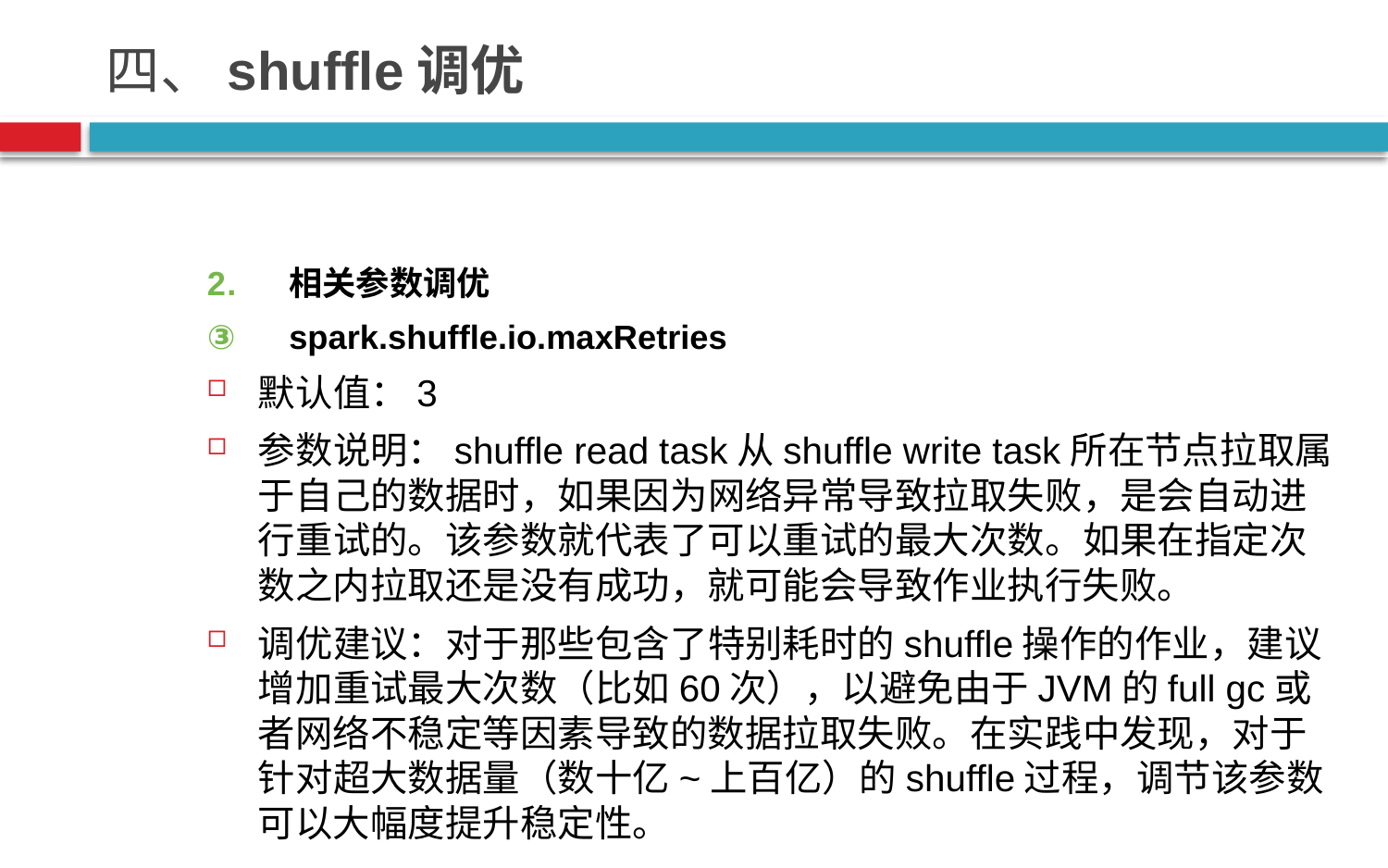

# 四、shuffle调优
相关参数调优
spark.shuffle.io.maxRetries
默认值：3
参数说明：shuffle read task从shuffle write task所在节点拉取属于自己的数据时，如果因为网络异常导致拉取失败，是会自动进行重试的。该参数就代表了可以重试的最大次数。如果在指定次数之内拉取还是没有成功，就可能会导致作业执行失败。
调优建议：对于那些包含了特别耗时的shuffle操作的作业，建议增加重试最大次数（比如60次），以避免由于JVM的full gc或者网络不稳定等因素导致的数据拉取失败。在实践中发现，对于针对超大数据量（数十亿~上百亿）的shuffle过程，调节该参数可以大幅度提升稳定性。